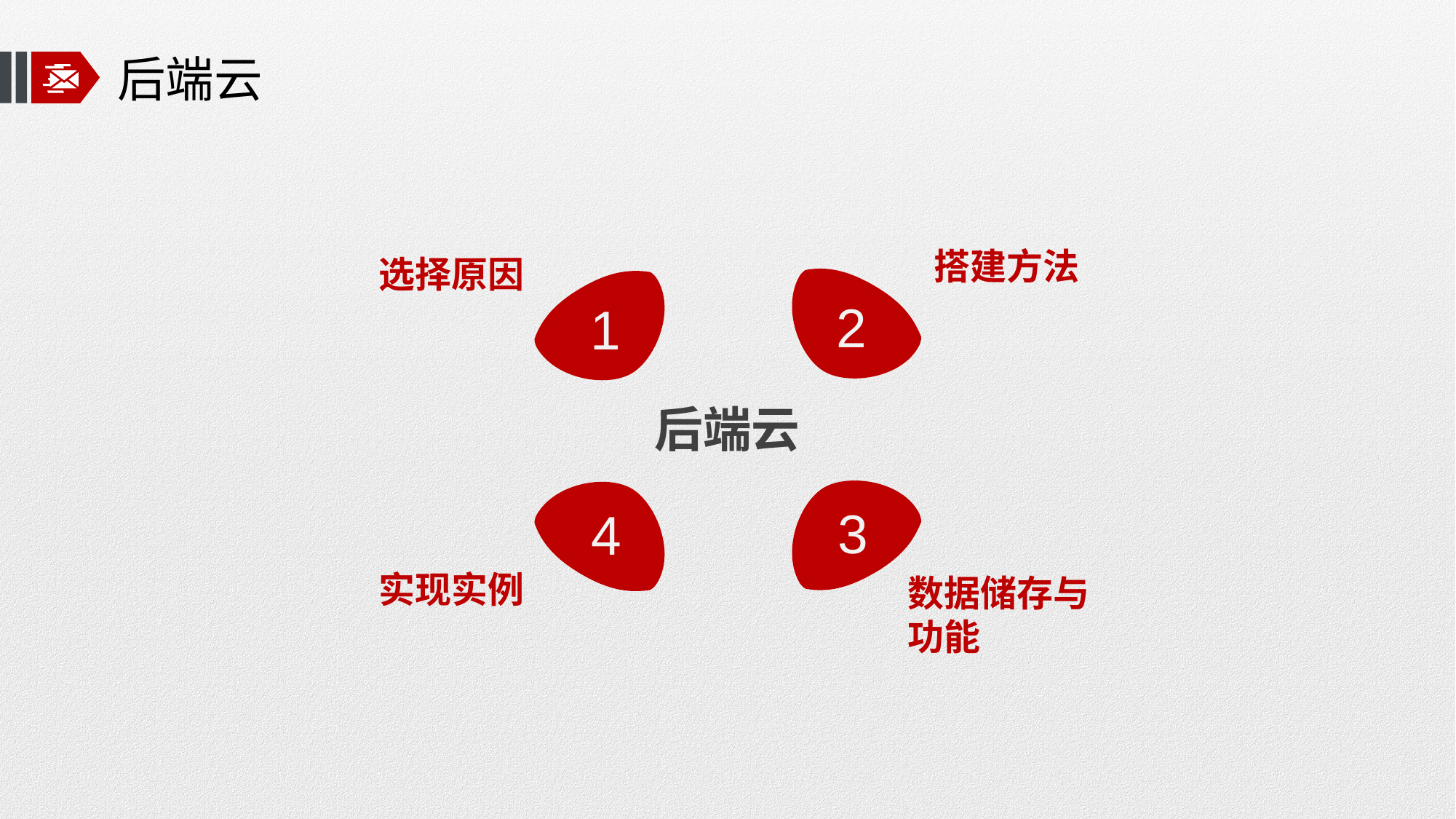

# 后端云

搭建方法
选择原因

2

1
后端云

3

4
实现实例

数据储存与功能